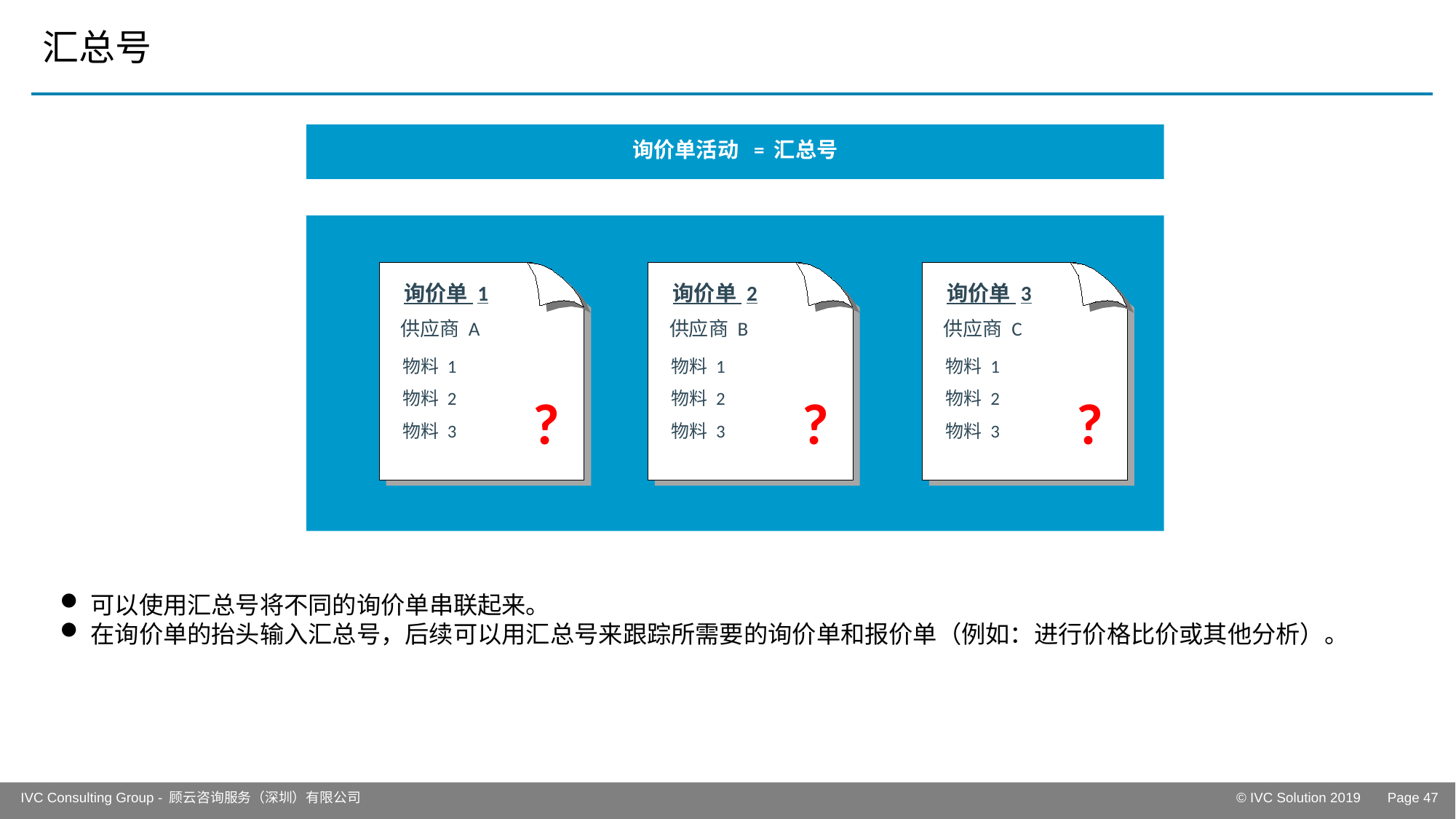

# 汇总号

询价单活动  = 汇总号

询价单 1
供应商 A

物料 1
物料 2
物料 3
?

询价单 2
供应商 B

物料 1
物料 2
物料 3
?

询价单 3
供应商 C

物料 1
物料 2
物料 3
?
可以使用汇总号将不同的询价单串联起来。
在询价单的抬头输入汇总号，后续可以用汇总号来跟踪所需要的询价单和报价单（例如：进行价格比价或其他分析）。